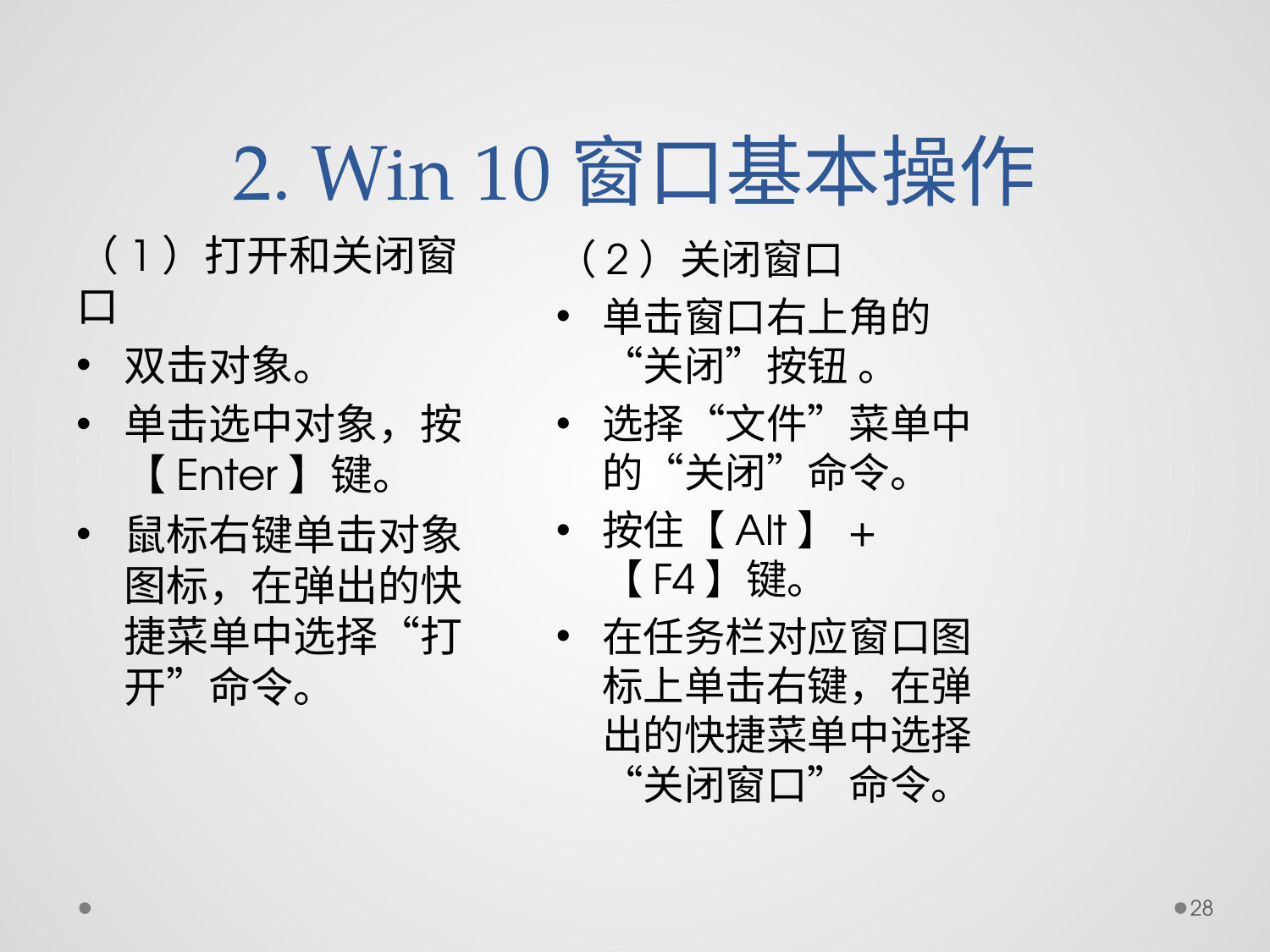

# 2. Win 10窗口基本操作
（1）打开和关闭窗口
双击对象。
单击选中对象，按【Enter】键。
鼠标右键单击对象图标，在弹出的快捷菜单中选择“打开”命令。

（2）关闭窗口
单击窗口右上角的“关闭”按钮 。
选择“文件”菜单中的“关闭”命令。
按住【Alt】+【F4】键。
在任务栏对应窗口图标上单击右键，在弹出的快捷菜单中选择“关闭窗口”命令。

28